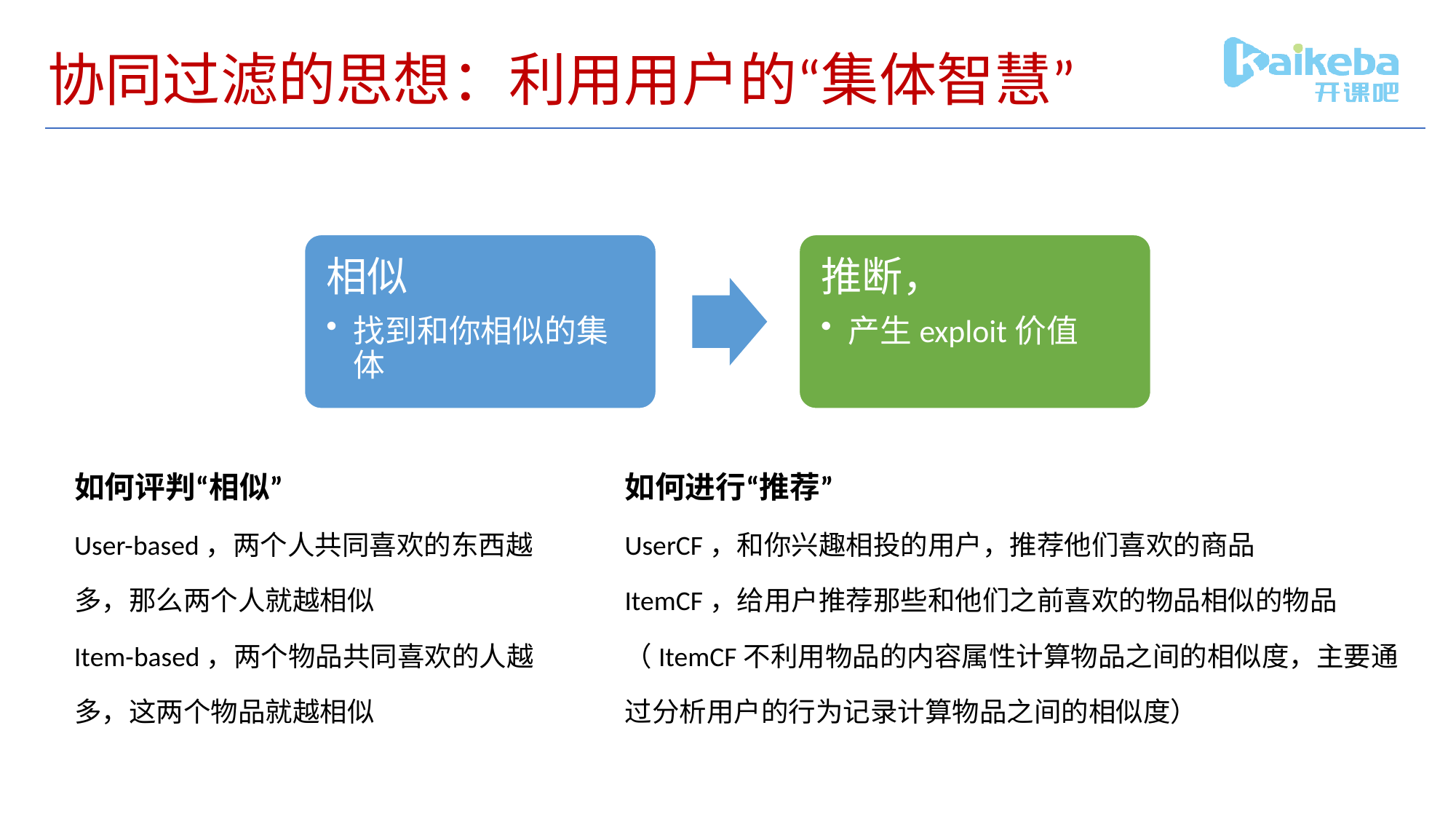

# 协同过滤的思想：利用用户的“集体智慧”
相似
找到和你相似的集体

推断，
产生exploit价值
如何评判“相似”
User-based，两个人共同喜欢的东西越多，那么两个人就越相似
Item-based，两个物品共同喜欢的人越多，这两个物品就越相似
如何进行“推荐”
UserCF，和你兴趣相投的用户，推荐他们喜欢的商品
ItemCF，给用户推荐那些和他们之前喜欢的物品相似的物品
（ItemCF不利用物品的内容属性计算物品之间的相似度，主要通过分析用户的行为记录计算物品之间的相似度）